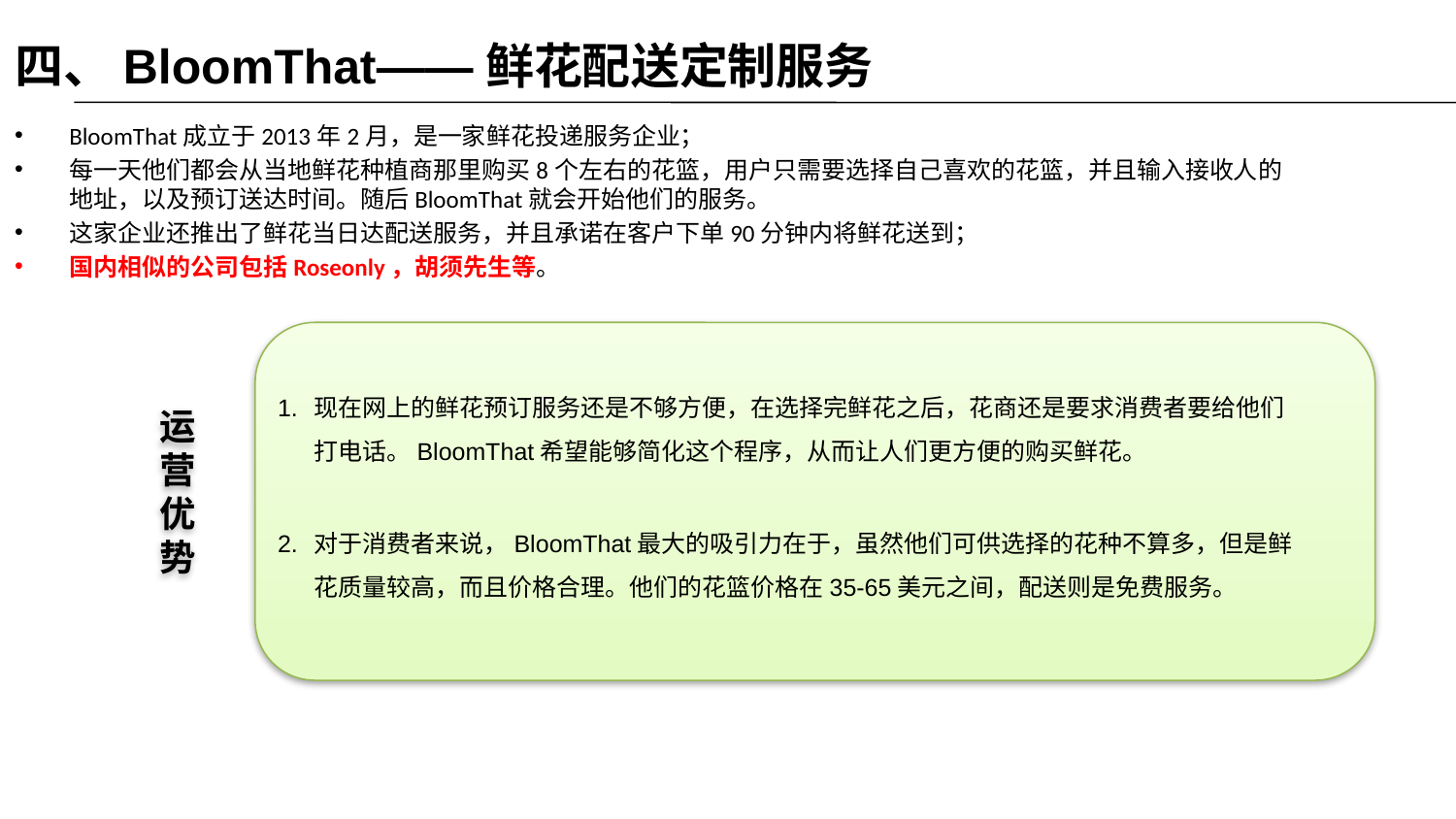

四、BloomThat——鲜花配送定制服务
BloomThat成立于2013年2月，是一家鲜花投递服务企业；
每一天他们都会从当地鲜花种植商那里购买8个左右的花篮，用户只需要选择自己喜欢的花篮，并且输入接收人的地址，以及预订送达时间。随后BloomThat就会开始他们的服务。
这家企业还推出了鲜花当日达配送服务，并且承诺在客户下单90分钟内将鲜花送到；
国内相似的公司包括Roseonly，胡须先生等。

运营优势
现在网上的鲜花预订服务还是不够方便，在选择完鲜花之后，花商还是要求消费者要给他们打电话。BloomThat希望能够简化这个程序，从而让人们更方便的购买鲜花。
对于消费者来说，BloomThat最大的吸引力在于，虽然他们可供选择的花种不算多，但是鲜花质量较高，而且价格合理。他们的花篮价格在35-65美元之间，配送则是免费服务。